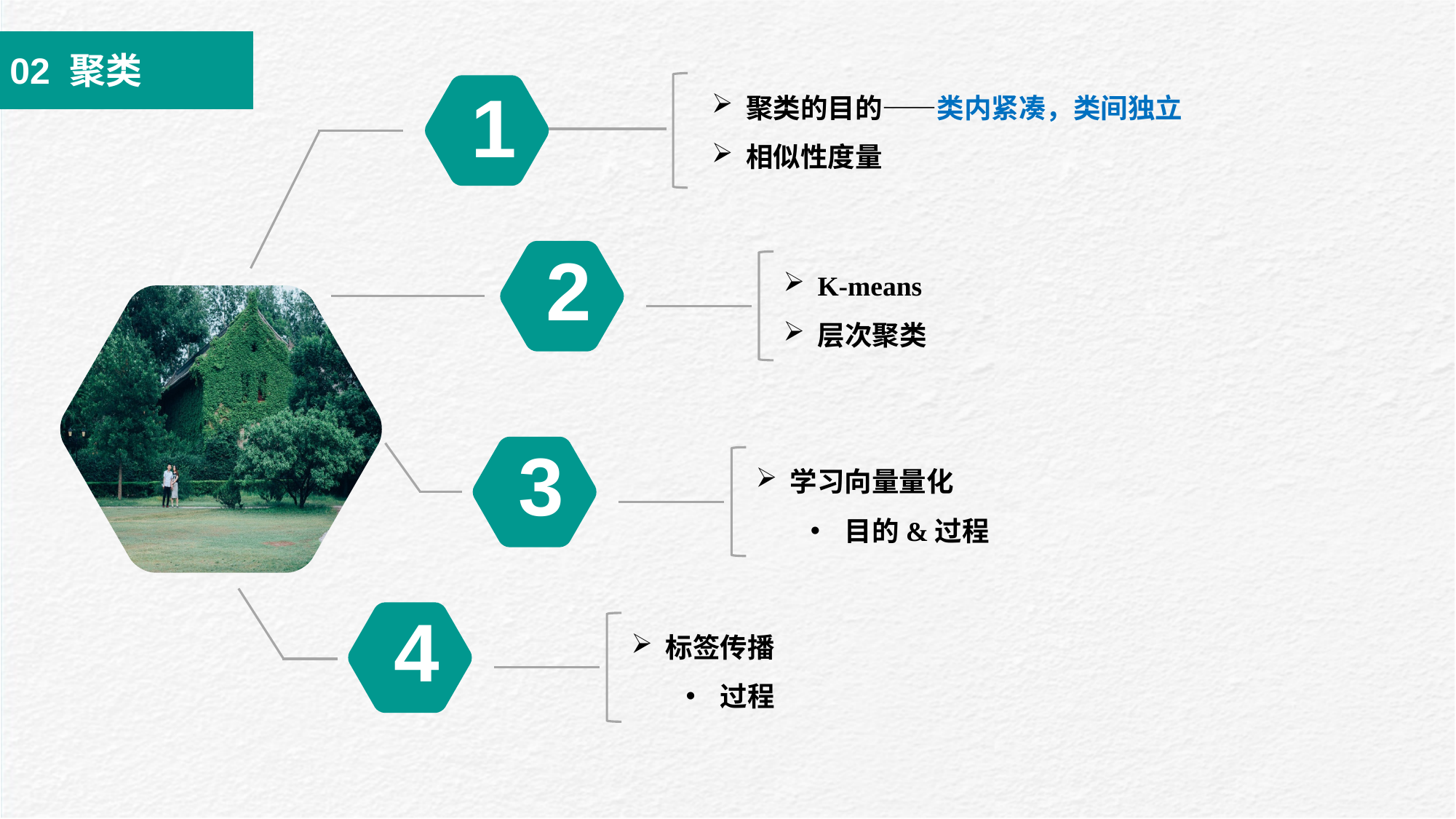

02 聚类
1

聚类的目的——类内紧凑，类间独立
相似性度量

2

K-means
层次聚类

3

学习向量量化
目的&过程

4

标签传播
过程